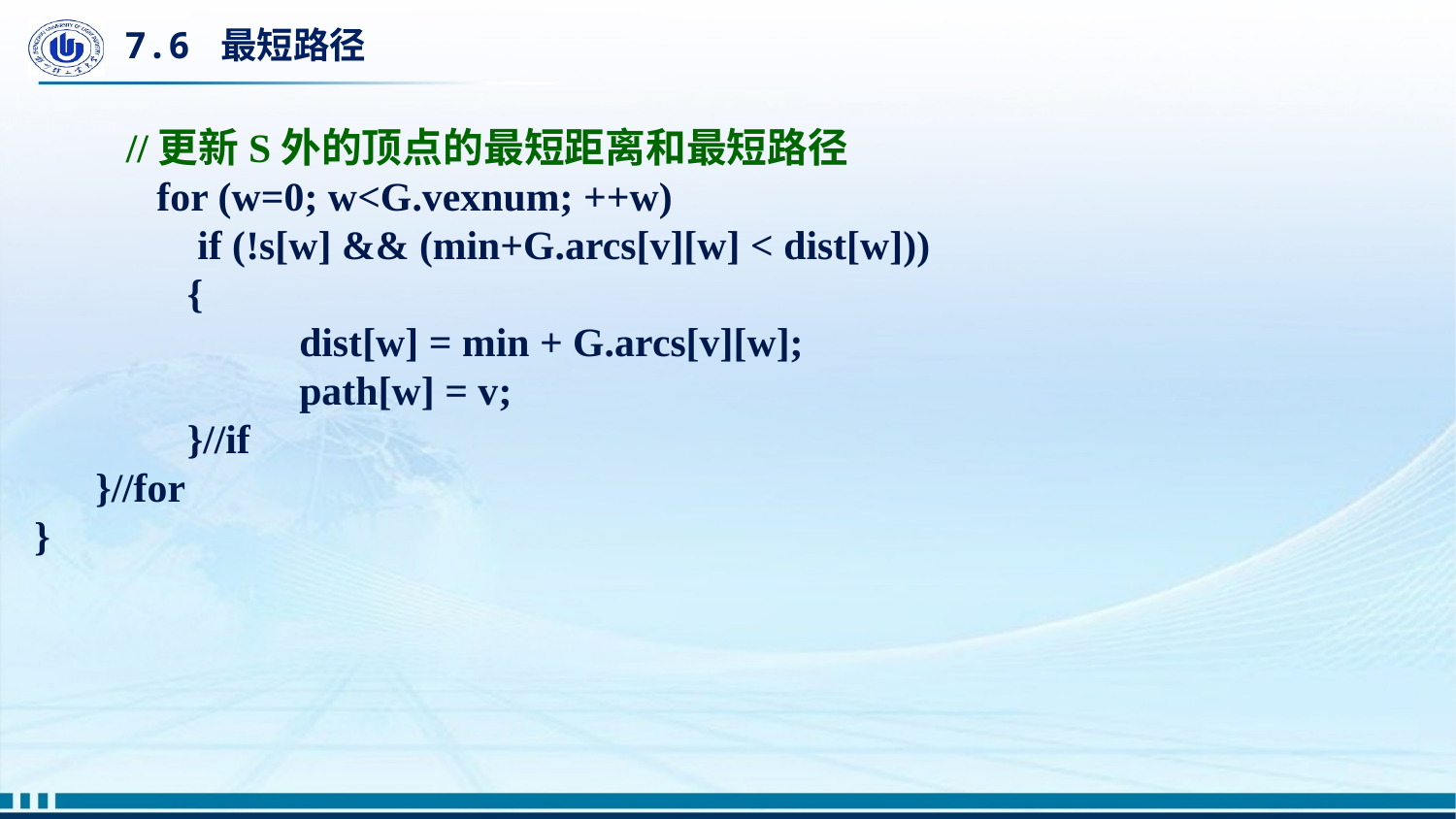

# 7.6 最短路径
         //更新S外的顶点的最短距离和最短路径
            for (w=0; w<G.vexnum; ++w)
                if (!s[w] && (min+G.arcs[v][w] < dist[w]))
               {
                          dist[w] = min + G.arcs[v][w];
                          path[w] = v;
               }//if
      }//for
}